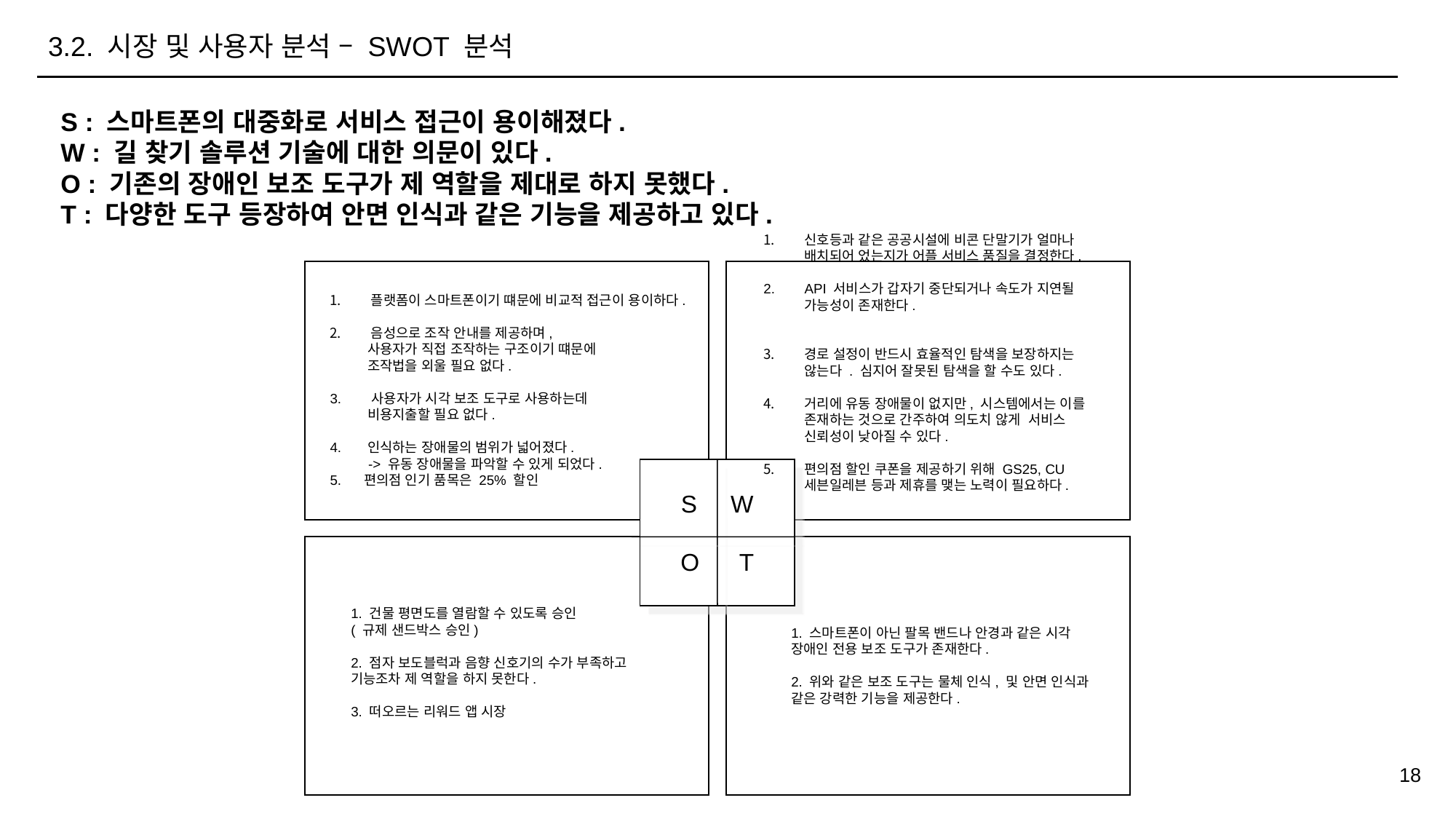

3.2. 시장 및 사용자 분석 – SWOT 분석

S : 스마트폰의 대중화로 서비스 접근이 용이해졌다.
W : 길 찾기 솔루션 기술에 대한 의문이 있다.
O : 기존의 장애인 보조 도구가 제 역할을 제대로 하지 못했다.
T : 다양한 도구 등장하여 안면 인식과 같은 기능을 제공하고 있다.
신호등과 같은 공공시설에 비콘 단말기가 얼마나 배치되어 었는지가 어플 서비스 품질을 결정한다.

API 서비스가 갑자기 중단되거나 속도가 지연될 가능성이 존재한다.

경로 설정이 반드시 효율적인 탐색을 보장하지는  않는다 . 심지어 잘못된 탐색을 할 수도 있다.

거리에 유동 장애물이 없지만, 시스템에서는 이를 존재하는 것으로 간주하여 의도치 않게  서비스 신뢰성이 낮아질 수 있다.

편의점 할인 쿠폰을 제공하기 위해 GS25, CU 세븐일레븐 등과 제휴를 맺는 노력이 필요하다.

S     W

O      T

플랫폼이 스마트폰이기 떄문에 비교적 접근이 용이하다.

음성으로 조작 안내를 제공하며,
         사용자가 직접 조작하는 구조이기 떄문에
         조작법을 외울 필요 없다.

3.       사용자가 시각 보조 도구로 사용하는데
         비용지출할 필요 없다.

4.      인식하는 장애물의 범위가 넓어졌다.
          -> 유동 장애물을 파악할 수 있게 되었다.
5.     편의점 인기 품목은 25% 할인

1. 건물 평면도를 열람할 수 있도록 승인
( 규제 샌드박스 승인)

2. 점자 보도블럭과 음향 신호기의 수가 부족하고
기능조차 제 역할을 하지 못한다.

3. 떠오르는 리워드 앱 시장

1. 스마트폰이 아닌 팔목 밴드나 안경과 같은 시각 장애인 전용 보조 도구가 존재한다.

2. 위와 같은 보조 도구는 물체 인식, 및 안면 인식과 같은 강력한 기능을 제공한다.
18